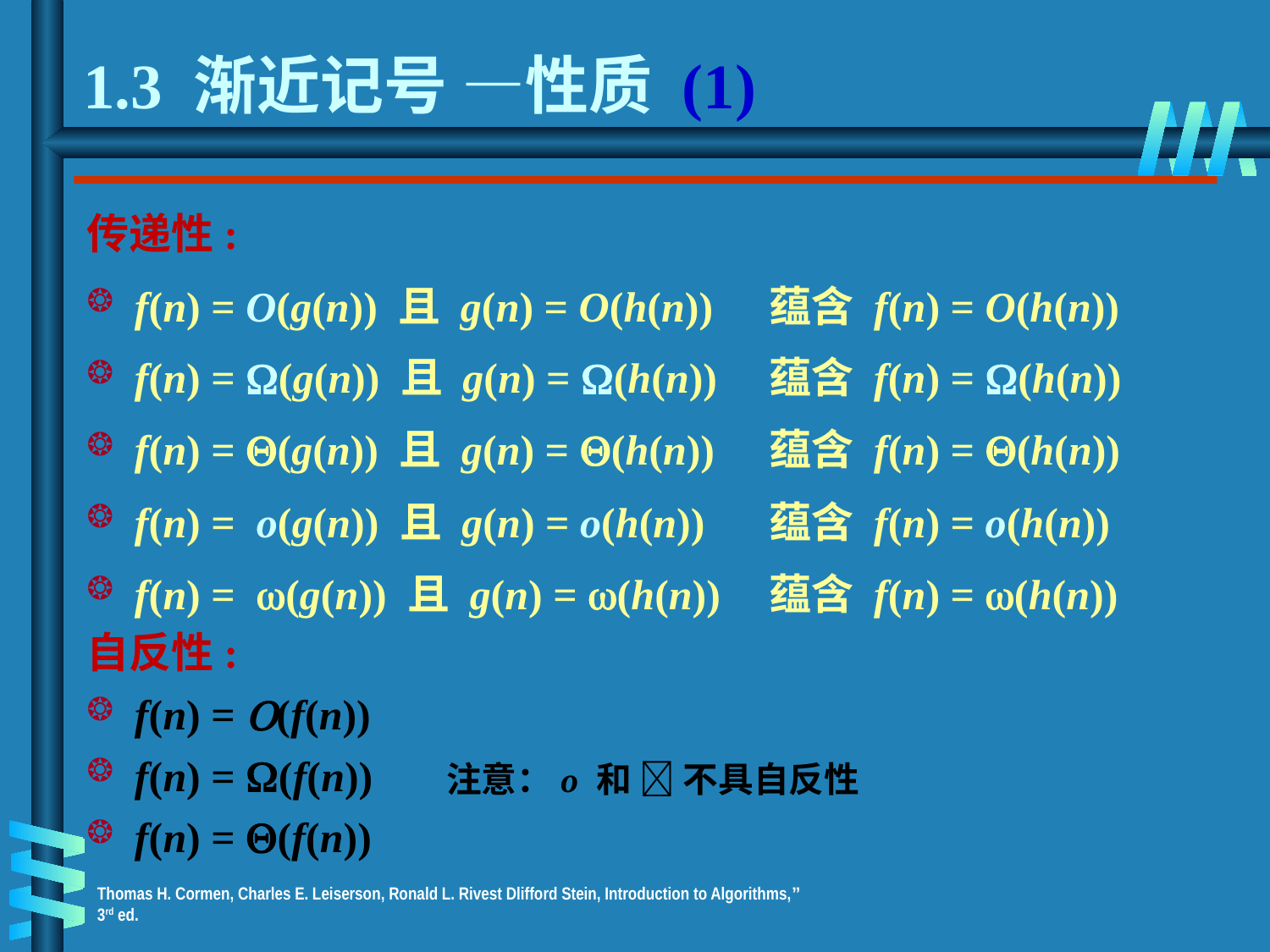

# 1.3 渐近记号 —性质 (1)
传递性:
f(n) = O(g(n)) 且 g(n) = O(h(n))	蕴含 f(n) = O(h(n))
f(n) = Ω(g(n)) 且 g(n) = Ω(h(n)) 	蕴含 f(n) = Ω(h(n))
f(n) = Θ(g(n)) 且 g(n) = Θ(h(n)) 	蕴含 f(n) = Θ(h(n))
f(n) =  o(g(n)) 且 g(n) = o(h(n)) 	蕴含 f(n) = o(h(n))
f(n) =  ω(g(n)) 且 g(n) = ω(h(n)) 	蕴含 f(n) = ω(h(n))
自反性:
f(n) = Ο(f(n))
f(n) = Ω(f(n))
f(n) = Θ(f(n))
注意：o 和 ω 不具自反性